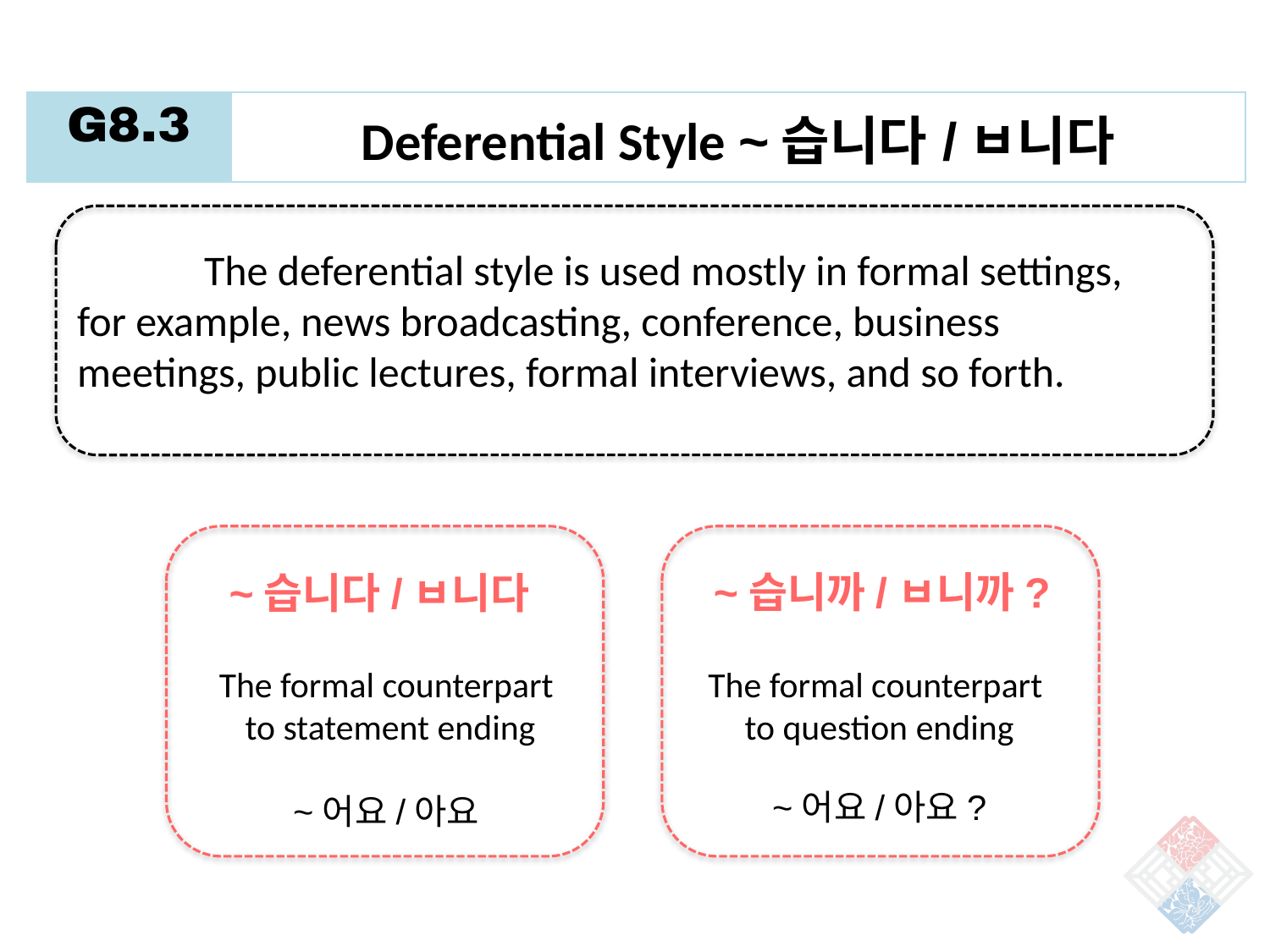

| G8.3 | Deferential Style ~습니다/ㅂ니다 |
| --- | --- |

	The deferential style is used mostly in formal settings, for example, news broadcasting, conference, business meetings, public lectures, formal interviews, and so forth.

~습니까/ㅂ니까?
~습니다/ㅂ니다
The formal counterpart
 to statement ending

~어요/아요
The formal counterpart
to question ending

~어요/아요?